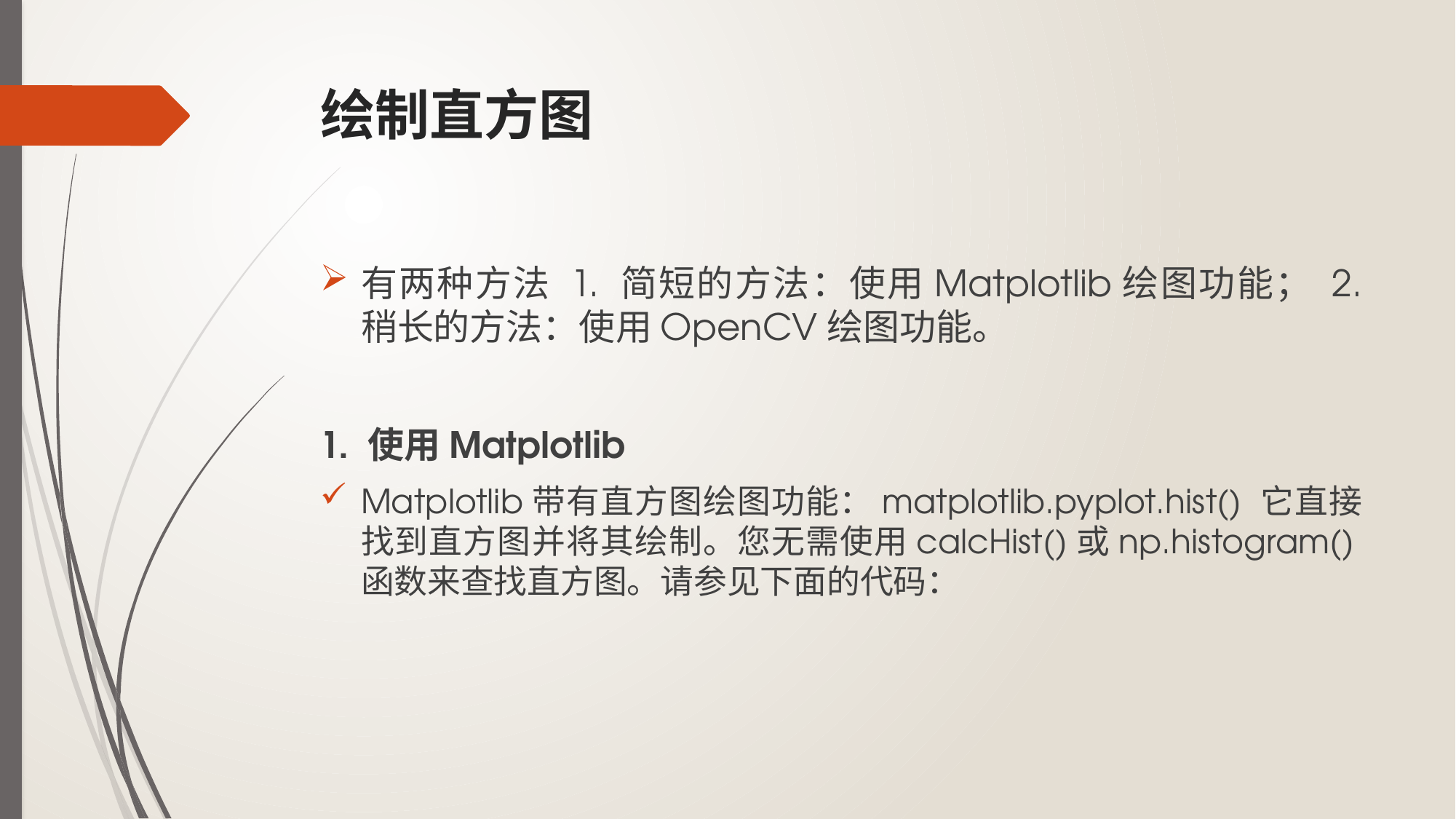

# 绘制直方图
有两种方法 1. 简短的方法：使用Matplotlib绘图功能； 2. 稍长的方法：使用OpenCV绘图功能。

1. 使用Matplotlib
Matplotlib带有直方图绘图功能：matplotlib.pyplot.hist() 它直接找到直方图并将其绘制。您无需使用calcHist()或np.histogram()函数来查找直方图。请参见下面的代码：